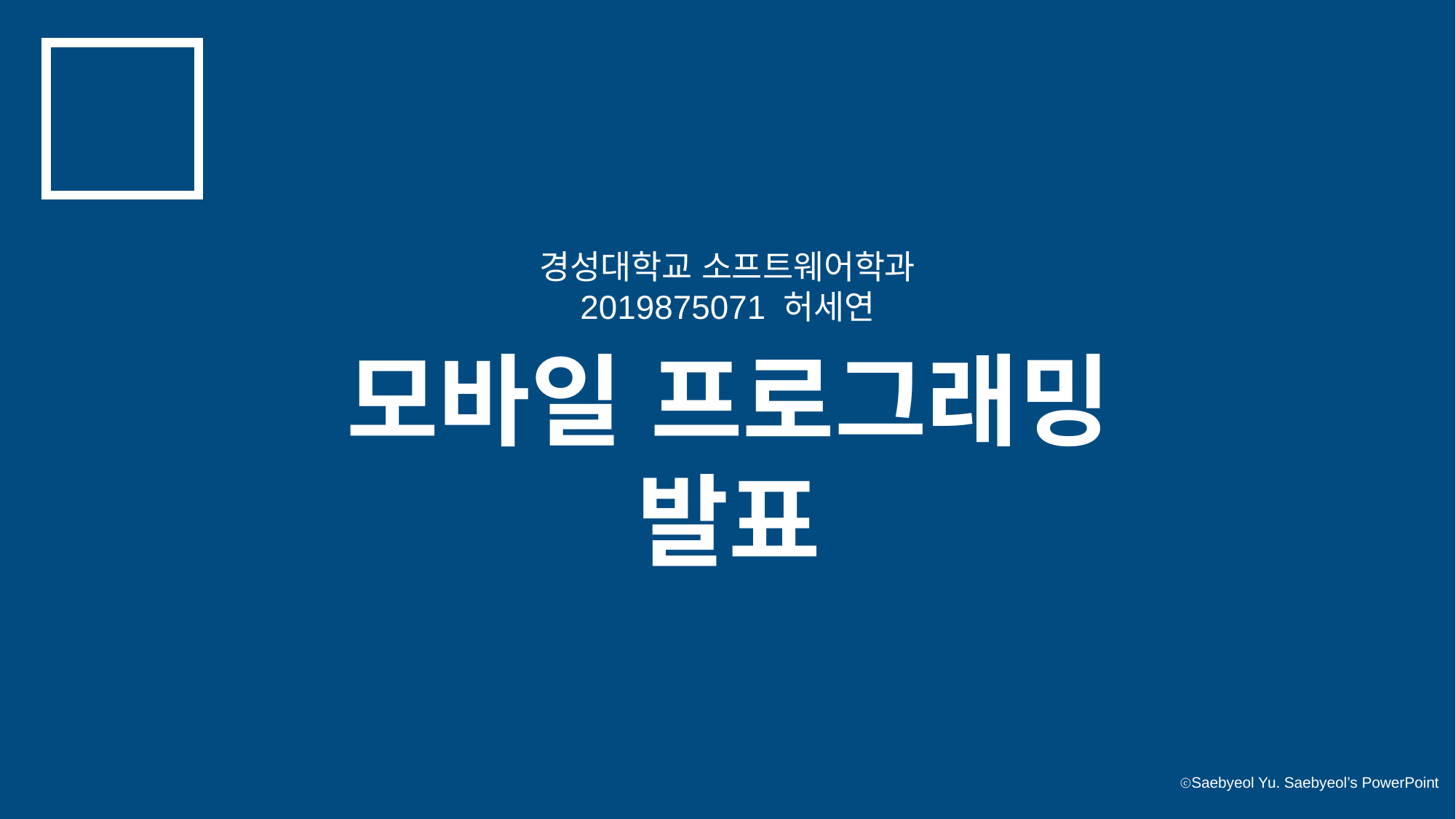

경성대학교 소프트웨어학과
2019875071 허세연
모바일 프로그래밍
발표